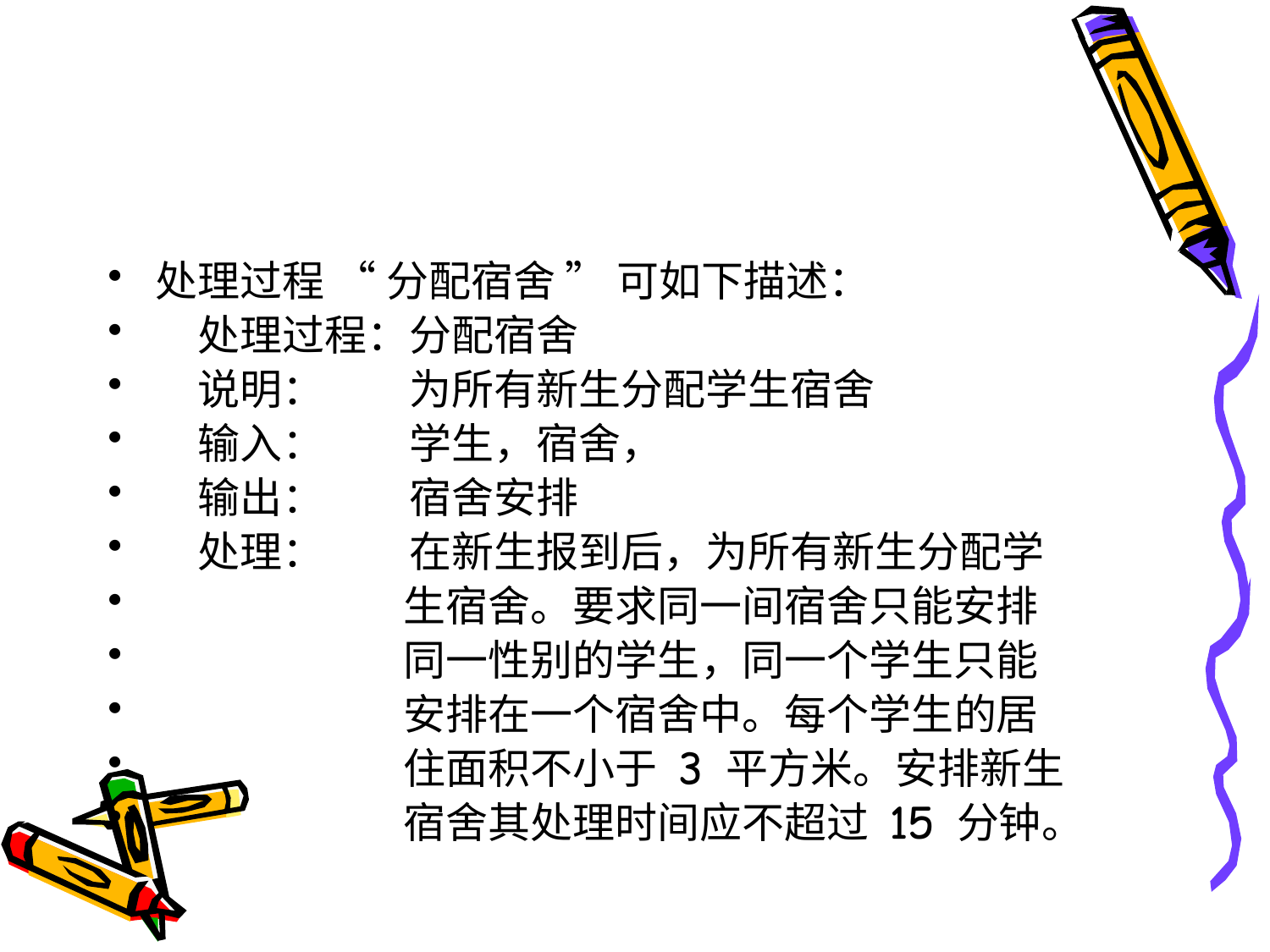

#
处理过程 “ 分配宿舍 ” 可如下描述：
　处理过程：分配宿舍
　说明：　　为所有新生分配学生宿舍
　输入：　　学生，宿舍，
　输出：　　宿舍安排
　处理：　　在新生报到后，为所有新生分配学
                         生宿舍。要求同一间宿舍只能安排
                         同一性别的学生，同一个学生只能
                         安排在一个宿舍中。每个学生的居
                         住面积不小于 3 平方米。安排新生
                         宿舍其处理时间应不超过 15 分钟。